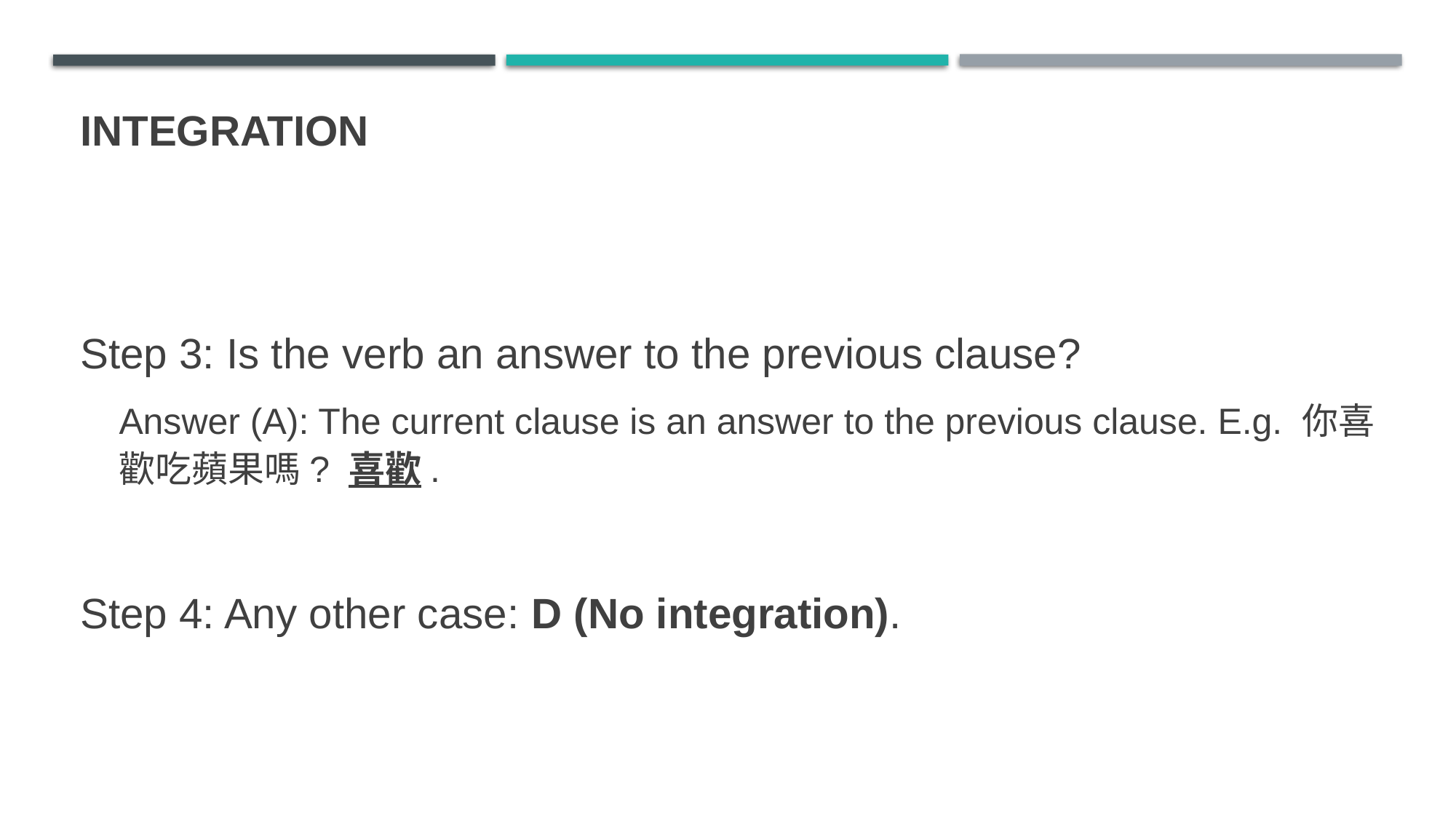

# Integration
Step 3: Is the verb an answer to the previous clause?
Answer (A): The current clause is an answer to the previous clause. E.g. 你喜歡吃蘋果嗎? 喜歡.

Step 4: Any other case: D (No integration).